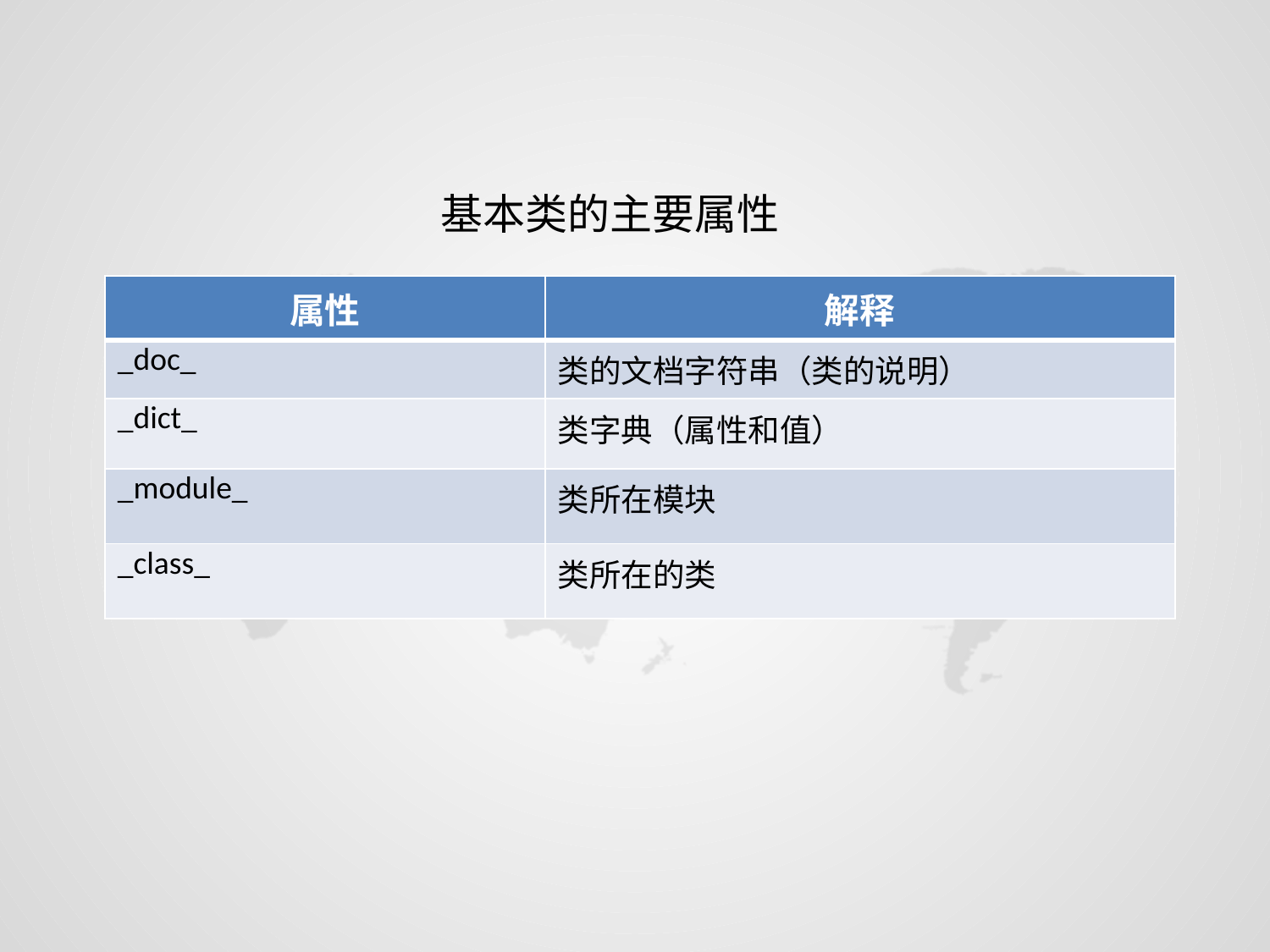

基本类的主要属性
| 属性 | 解释 |
| --- | --- |
| \_doc\_ | 类的文档字符串（类的说明） |
| \_dict\_ | 类字典（属性和值） |
| \_module\_ | 类所在模块 |
| \_class\_ | 类所在的类 |